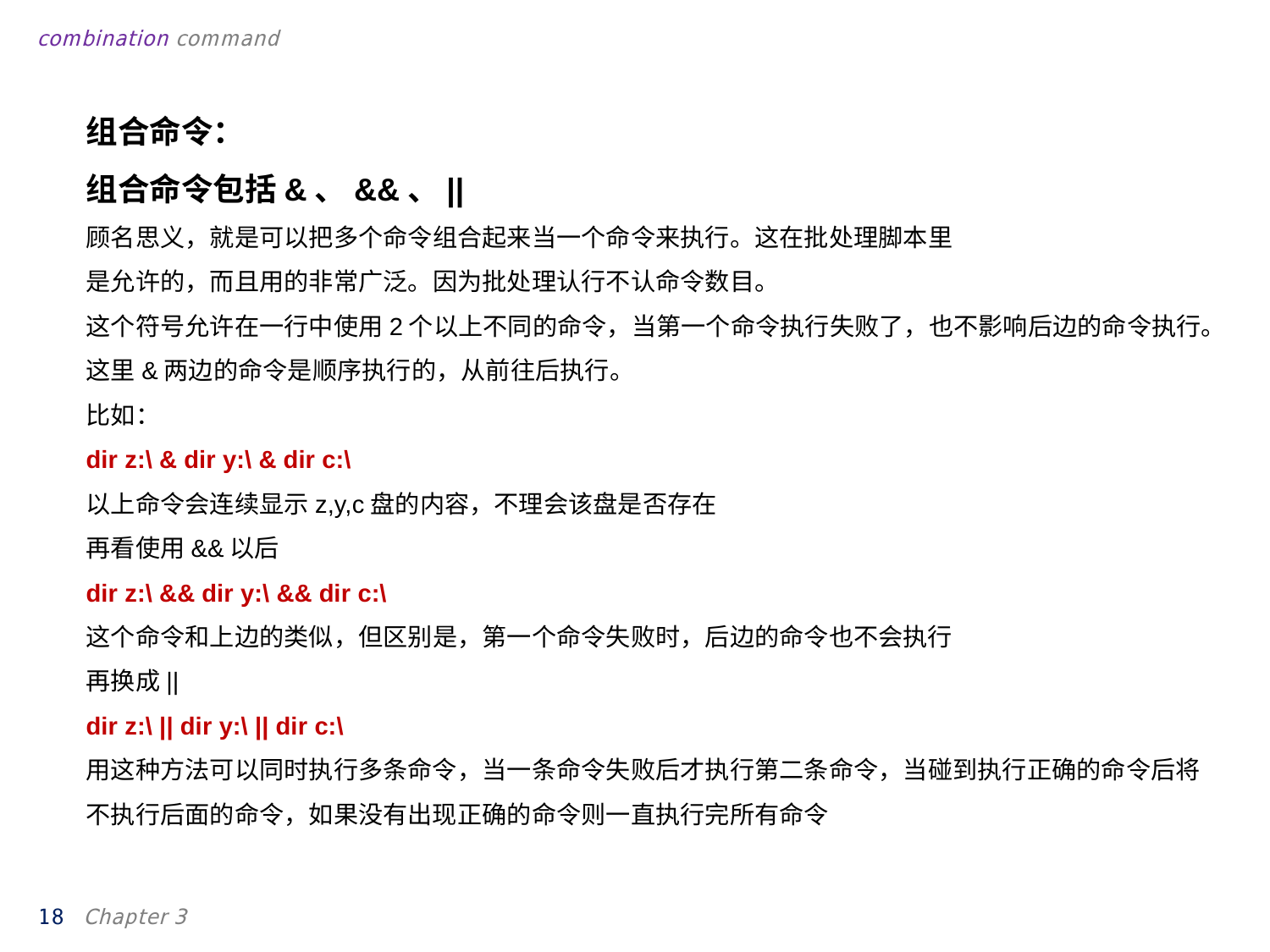

combination command
组合命令：
组合命令包括&、&&、||
顾名思义，就是可以把多个命令组合起来当一个命令来执行。这在批处理脚本里
是允许的，而且用的非常广泛。因为批处理认行不认命令数目。
这个符号允许在一行中使用2个以上不同的命令，当第一个命令执行失败了，也不影响后边的命令执行。
这里&两边的命令是顺序执行的，从前往后执行。
比如：
dir z:\ & dir y:\ & dir c:\
以上命令会连续显示z,y,c盘的内容，不理会该盘是否存在
再看使用&&以后
dir z:\ && dir y:\ && dir c:\
这个命令和上边的类似，但区别是，第一个命令失败时，后边的命令也不会执行
再换成||
dir z:\ || dir y:\ || dir c:\
用这种方法可以同时执行多条命令，当一条命令失败后才执行第二条命令，当碰到执行正确的命令后将
不执行后面的命令，如果没有出现正确的命令则一直执行完所有命令
18   Chapter 3